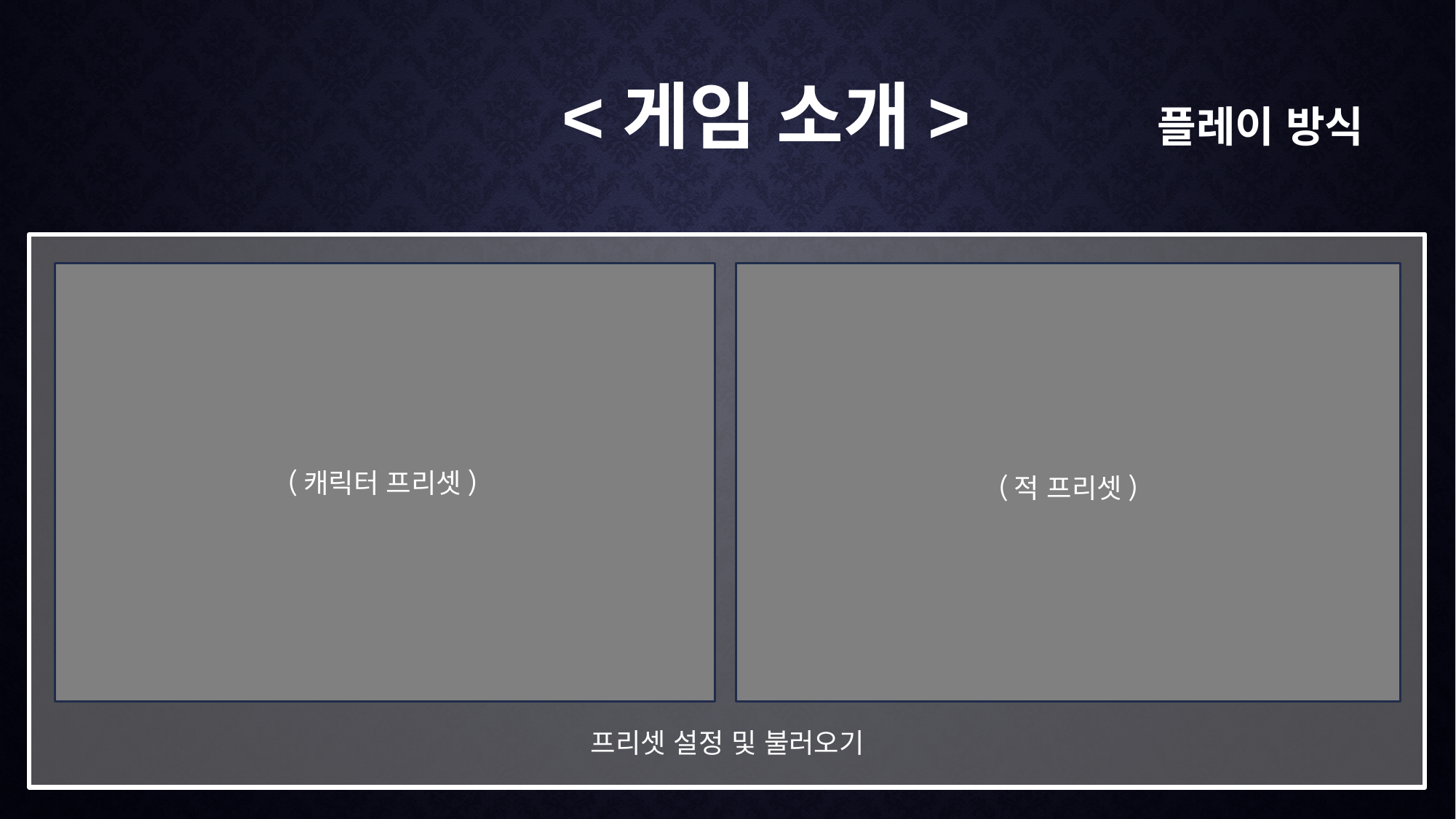

<게임 소개>
플레이 방식

(캐릭터 프리셋)
(적 프리셋)
프리셋 설정 및 불러오기